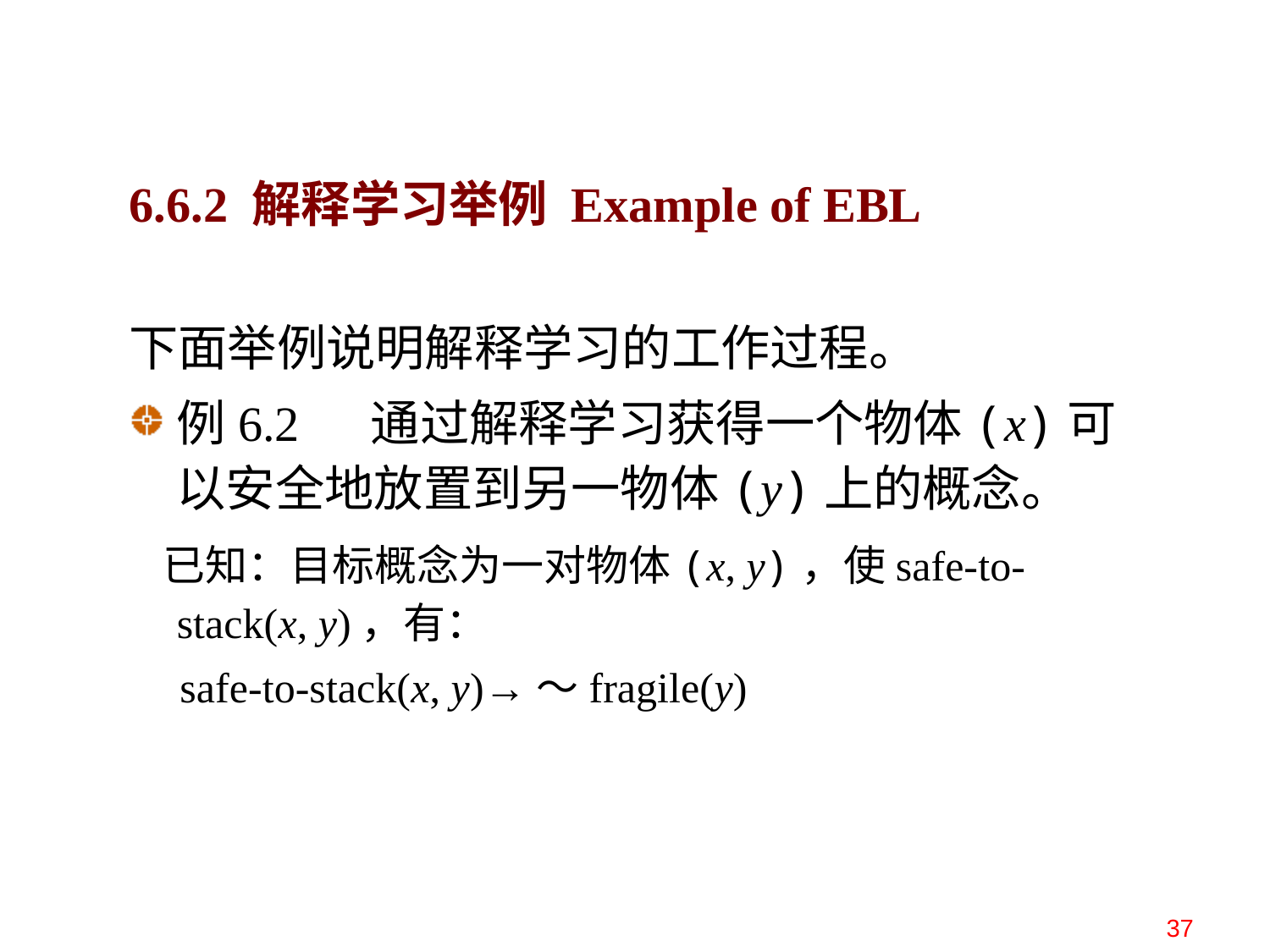

6.6.2 解释学习举例 Example of EBL

下面举例说明解释学习的工作过程。
例6.2  通过解释学习获得一个物体(x)可以安全地放置到另一物体(y)上的概念。
  已知：目标概念为一对物体(x, y)，使safe-to-stack(x, y)，有：
  safe-to-stack(x, y)→～fragile(y)

37